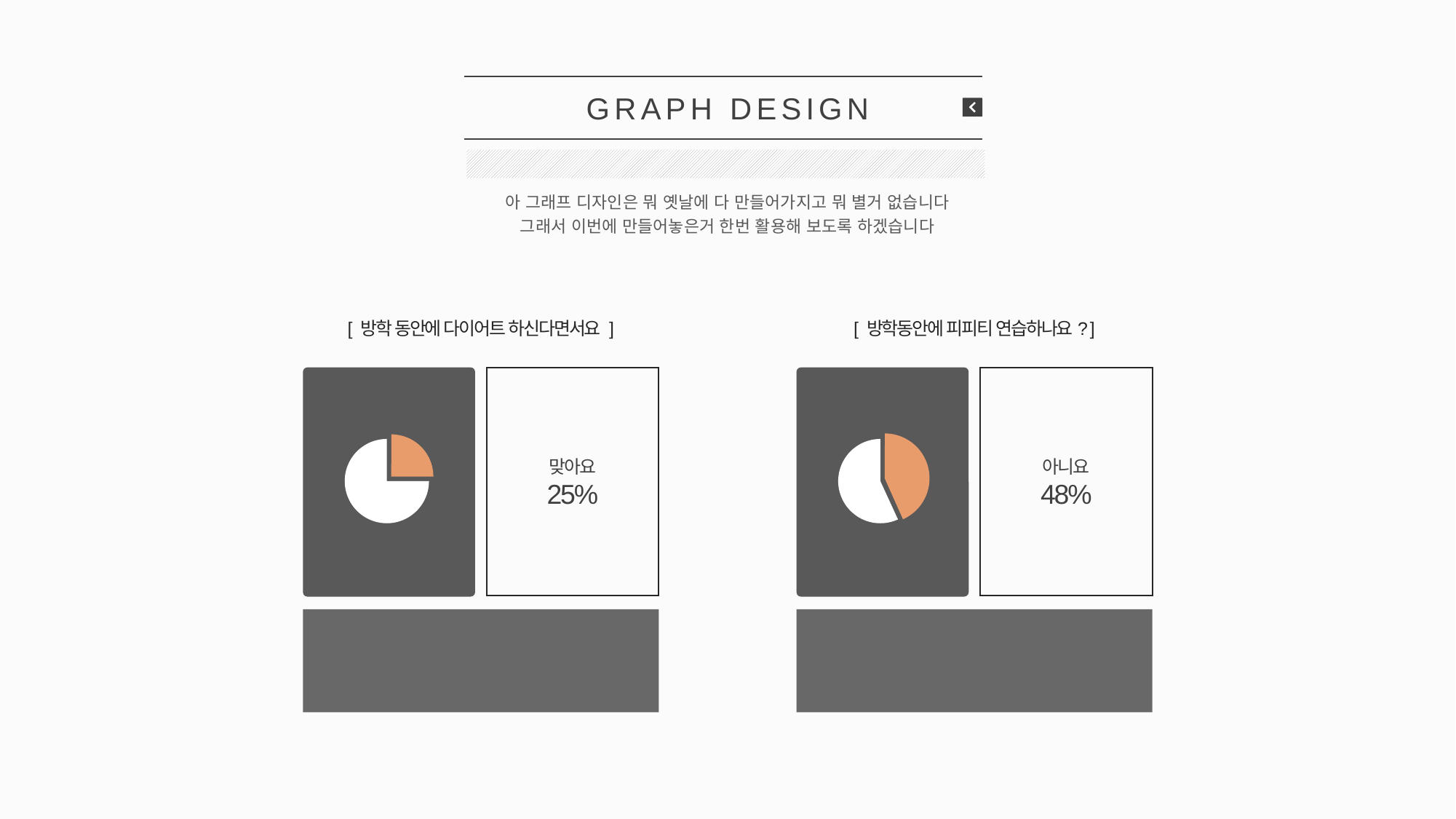

GRAPH DESIGN

아 그래프 디자인은 뭐 옛날에 다 만들어가지고 뭐 별거 없습니다
그래서 이번에 만들어놓은거 한번 활용해 보도록 하겠습니다
[ 방학 동안에 다이어트 하신다면서요 ]
[ 방학동안에 피피티 연습하나요? ]

맞아요
25%
아니요
48%

방학동안에 다이어트를 결심했던
피린이들의 결심이 계속 무너져내린다
아이고 방학동안에 피피티 연습 안하면
또 개강하고 나서 팀원한테 민폐 끼쳐요